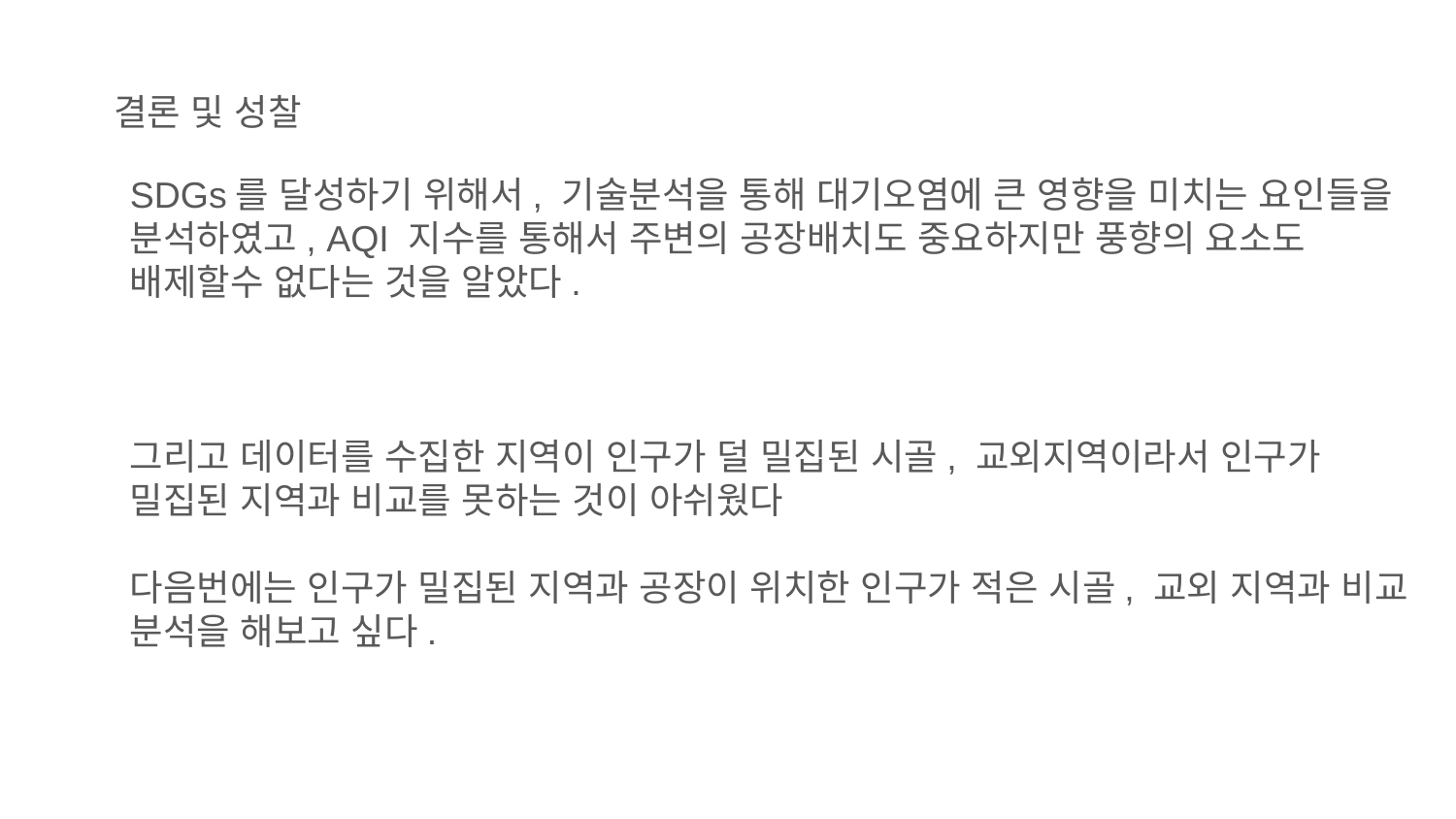

# 결론 및 성찰

SDGs를 달성하기 위해서, 기술분석을 통해 대기오염에 큰 영향을 미치는 요인들을 분석하였고, AQI 지수를 통해서 주변의 공장배치도 중요하지만 풍향의 요소도 배제할수 없다는 것을 알았다.

그리고 데이터를 수집한 지역이 인구가 덜 밀집된 시골, 교외지역이라서 인구가 밀집된 지역과 비교를 못하는 것이 아쉬웠다

다음번에는 인구가 밀집된 지역과 공장이 위치한 인구가 적은 시골, 교외 지역과 비교 분석을 해보고 싶다.